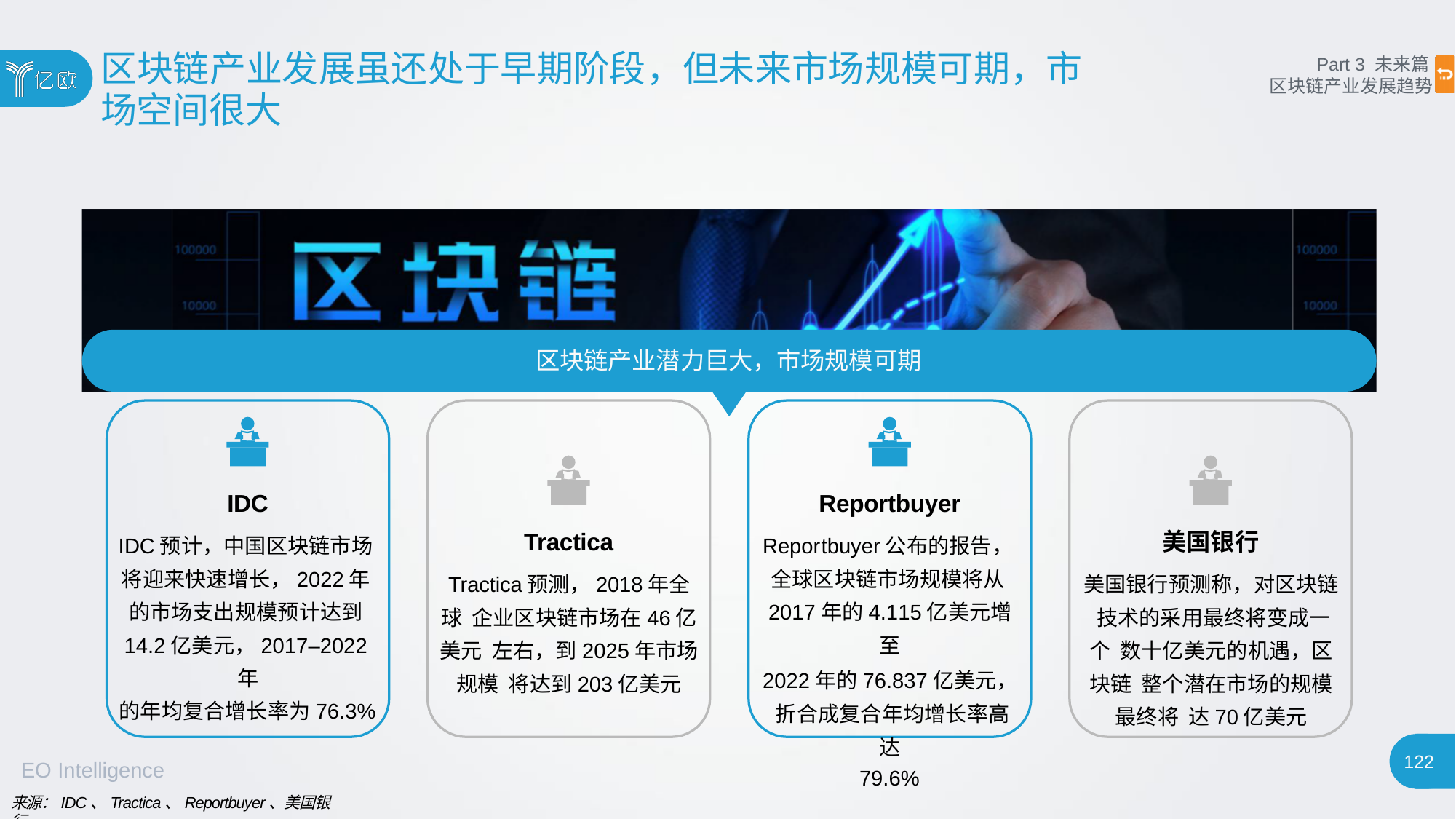

# 区块链产业发展虽还处于早期阶段，但未来市场规模可期，市
场空间很大
Part 3 未来篇  区块链产业发展趋势

区块链产业潜力巨大，市场规模可期

IDC
IDC预计，中国区块链市场  将迎来快速增长，2022年  的市场支出规模预计达到  14.2亿美元，2017–2022年
的年均复合增长率为76.3%
Reportbuyer
Reportbuyer公布的报告，  全球区块链市场规模将从  2017年的4.115亿美元增至
2022年的76.837亿美元，  折合成复合年均增长率高达
79.6%
Tractica
Tractica预测，2018年全球  企业区块链市场在46亿美元  左右，到2025年市场规模  将达到203亿美元
美国银行
美国银行预测称，对区块链  技术的采用最终将变成一个  数十亿美元的机遇，区块链  整个潜在市场的规模最终将  达70亿美元
122
EO Intelligence
来源：IDC、Tractica、Reportbuyer、美国银行